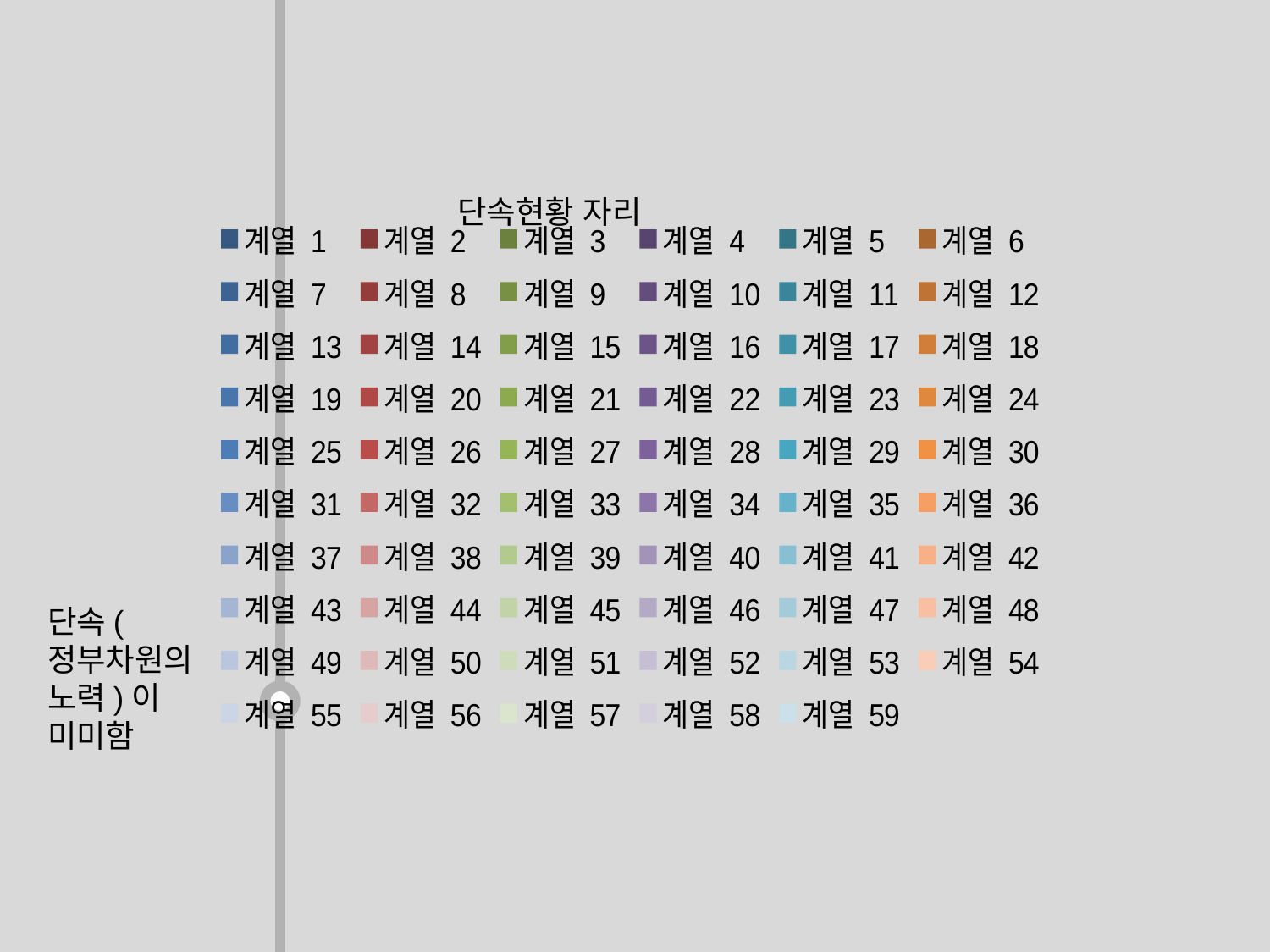

단속현황 자리

### Chart

| Category | 계열 1 | 계열 2 | 계열 3 | 계열 4 | 계열 5 | 계열 6 | 계열 7 | 계열 8 | 계열 9 | 계열 10 | 계열 11 | 계열 12 | 계열 13 | 계열 14 | 계열 15 | 계열 16 | 계열 17 | 계열 18 | 계열 19 | 계열 20 | 계열 21 | 계열 22 | 계열 23 | 계열 24 | 계열 25 | 계열 26 | 계열 27 | 계열 28 | 계열 29 | 계열 30 | 계열 31 | 계열 32 | 계열 33 | 계열 34 | 계열 35 | 계열 36 | 계열 37 | 계열 38 | 계열 39 | 계열 40 | 계열 41 | 계열 42 | 계열 43 | 계열 44 | 계열 45 | 계열 46 | 계열 47 | 계열 48 | 계열 49 | 계열 50 | 계열 51 | 계열 52 | 계열 53 | 계열 54 | 계열 55 | 계열 56 | 계열 57 | 계열 58 | 계열 59 |
|---|---|---|---|---|---|---|---|---|---|---|---|---|---|---|---|---|---|---|---|---|---|---|---|---|---|---|---|---|---|---|---|---|---|---|---|---|---|---|---|---|---|---|---|---|---|---|---|---|---|---|---|---|---|---|---|---|---|---|---|
| 구분별(1) | 0.0 | 0.0 | 2015.0 | 2015.0 | 2015.0 | 2015.0 | 2015.0 | 2015.0 | 2015.0 | 2015.0 | 2015.0 | 2015.0 | 2015.0 | 2015.0 | 2015.0 | 2015.0 | 2015.0 | 2015.0 | 2015.0 | 2015.0 | 2015.0 | 2016.0 | 2016.0 | 2016.0 | 2016.0 | 2016.0 | 2016.0 | 2016.0 | 2016.0 | 2016.0 | 2016.0 | 2016.0 | 2016.0 | 2016.0 | 2016.0 | 2016.0 | 2016.0 | 2016.0 | 2016.0 | 2016.0 | 2017.0 | 2017.0 | 2017.0 | 2017.0 | 2017.0 | 2017.0 | 2017.0 | 2017.0 | 2017.0 | 2017.0 | 2017.0 | 2017.0 | 2017.0 | 2017.0 | 2017.0 | 2017.0 | 2017.0 | 2017.0 | 2017.0 |
| 구분별(1) | 0.0 | 0.0 | 0.0 | 0.0 | 0.0 | 0.0 | 0.0 | 0.0 | 0.0 | 0.0 | 0.0 | 0.0 | 0.0 | 0.0 | 0.0 | 0.0 | 0.0 | 0.0 | 0.0 | 0.0 | 0.0 | 0.0 | 0.0 | 0.0 | 0.0 | 0.0 | 0.0 | 0.0 | 0.0 | 0.0 | 0.0 | 0.0 | 0.0 | 0.0 | 0.0 | 0.0 | 0.0 | 0.0 | 0.0 | 0.0 | 0.0 | 0.0 | 0.0 | 0.0 | 0.0 | 0.0 | 0.0 | 0.0 | 0.0 | 0.0 | 0.0 | 0.0 | 0.0 | 0.0 | 0.0 | 0.0 | 0.0 | 0.0 | 0.0 |
| 구분별(1) | 0.0 | 0.0 | 0.0 | 0.0 | 0.0 | 0.0 | 0.0 | 0.0 | 0.0 | 0.0 | 0.0 | 0.0 | 0.0 | 0.0 | 0.0 | 0.0 | 0.0 | 0.0 | 0.0 | 0.0 | 0.0 | 0.0 | 0.0 | 0.0 | 0.0 | 0.0 | 0.0 | 0.0 | 0.0 | 0.0 | 0.0 | 0.0 | 0.0 | 0.0 | 0.0 | 0.0 | 0.0 | 0.0 | 0.0 | 0.0 | 0.0 | 0.0 | 0.0 | 0.0 | 0.0 | 0.0 | 0.0 | 0.0 | 0.0 | 0.0 | 0.0 | 0.0 | 0.0 | 0.0 | 0.0 | 0.0 | 0.0 | 0.0 | 0.0 |
| 계 | 0.0 | 0.0 | 123326.0 | 66426.0 | 6551.0 | 5404.0 | 5404.0 | 1353.0 | 491.0 | 1024.0 | 2536.0 | 5404.0 | 2314.0 | 1307.0 | 463.0 | 708.0 | 57.0 | 272.0 | 71.0 | 212.0 | 1159.0 | 132815.0 | 73131.0 | 7188.0 | 5887.0 | 5887.0 | 1306.0 | 489.0 | 1084.0 | 3008.0 | 5887.0 | 2776.0 | 1285.0 | 468.0 | 690.0 | 13.0 | 366.0 | 82.0 | 207.0 | 1244.0 | 131056.0 | 75235.0 | 8441.0 | 6537.0 | 6537.0 | 1195.0 | 428.0 | 1002.0 | 3912.0 | 6537.0 | 3598.0 | 1155.0 | 441.0 | 613.0 | 5.0 | 355.0 | 81.0 | 289.0 | 1323.0 |
| 계 | 0.0 | 0.0 | 59169.0 | 31165.0 | 1817.0 | 2805.0 | 2805.0 | 245.0 | 258.0 | 725.0 | 1577.0 | 2805.0 | 1467.0 | 240.0 | 255.0 | 493.0 | 24.0 | 216.0 | 18.0 | 92.0 | 807.0 | 66057.0 | 36325.0 | 1927.0 | 3204.0 | 3204.0 | 270.0 | 244.0 | 745.0 | 1945.0 | 3204.0 | 1850.0 | 265.0 | 234.0 | 432.0 | 3.0 | 299.0 | 17.0 | 104.0 | 808.0 | 64253.0 | 36923.0 | 2877.0 | 3880.0 | 3880.0 | 250.0 | 267.0 | 690.0 | 2673.0 | 3880.0 | 2555.0 | 242.0 | 229.0 | 435.0 | 4.0 | 254.0 | 18.0 | 143.0 | 869.0 |
| 계 | 0.0 | 0.0 | 3345.0 | 1611.0 | 753.0 | 245.0 | 245.0 | 67.0 | 18.0 | 15.0 | 145.0 | 245.0 | 140.0 | 64.0 | 21.0 | 14.0 | 0.0 | 1.0 | 0.0 | 5.0 | 32.0 | 3977.0 | 1948.0 | 517.0 | 334.0 | 333.0 | 94.0 | 27.0 | 13.0 | 199.0 | 333.0 | 194.0 | 94.0 | 27.0 | 8.0 | 0.0 | 0.0 | 2.0 | 8.0 | 31.0 | 4029.0 | 2010.0 | 589.0 | 348.0 | 348.0 | 75.0 | 22.0 | 25.0 | 226.0 | 348.0 | 221.0 | 73.0 | 19.0 | 26.0 | 1.0 | 2.0 | 0.0 | 6.0 | 40.0 |
| 계 | 0.0 | 0.0 | 2948.0 | 1195.0 | 152.0 | 140.0 | 140.0 | 21.0 | 23.0 | 15.0 | 81.0 | 140.0 | 74.0 | 21.0 | 22.0 | 9.0 | 0.0 | 2.0 | 2.0 | 10.0 | 29.0 | 3089.0 | 1515.0 | 202.0 | 193.0 | 193.0 | 33.0 | 15.0 | 18.0 | 127.0 | 193.0 | 122.0 | 31.0 | 14.0 | 11.0 | 0.0 | 4.0 | 2.0 | 9.0 | 28.0 | 2794.0 | 1383.0 | 181.0 | 222.0 | 222.0 | 22.0 | 22.0 | 18.0 | 160.0 | 222.0 | 156.0 | 22.0 | 16.0 | 18.0 | 0.0 | 0.0 | 1.0 | 9.0 | 34.0 |
| 계 | 0.0 | 0.0 | 3217.0 | 1610.0 | 161.0 | 182.0 | 181.0 | 33.0 | 23.0 | 31.0 | 94.0 | 181.0 | 89.0 | 31.0 | 25.0 | 25.0 | 0.0 | 6.0 | 0.0 | 5.0 | 33.0 | 3772.0 | 2010.0 | 229.0 | 201.0 | 201.0 | 32.0 | 20.0 | 21.0 | 128.0 | 201.0 | 124.0 | 29.0 | 18.0 | 20.0 | 0.0 | 1.0 | 1.0 | 8.0 | 34.0 | 3443.0 | 1730.0 | 249.0 | 316.0 | 316.0 | 39.0 | 33.0 | 19.0 | 225.0 | 316.0 | 220.0 | 40.0 | 27.0 | 19.0 | 0.0 | 2.0 | 1.0 | 7.0 | 49.0 |
| 계 | 0.0 | 0.0 | 19152.0 | 10072.0 | 419.0 | 817.0 | 818.0 | 53.0 | 93.0 | 137.0 | 535.0 | 818.0 | 497.0 | 54.0 | 91.0 | 105.0 | 8.0 | 29.0 | 10.0 | 24.0 | 184.0 | 20807.0 | 11677.0 | 511.0 | 938.0 | 938.0 | 62.0 | 96.0 | 120.0 | 660.0 | 938.0 | 629.0 | 61.0 | 89.0 | 102.0 | 1.0 | 15.0 | 5.0 | 36.0 | 170.0 | 21205.0 | 12069.0 | 696.0 | 1129.0 | 1129.0 | 57.0 | 109.0 | 88.0 | 875.0 | 1130.0 | 855.0 | 53.0 | 94.0 | 83.0 | 0.0 | 7.0 | 2.0 | 36.0 | 171.0 |
| 계 | 0.0 | 0.0 | 30507.0 | 16677.0 | 332.0 | 1421.0 | 1421.0 | 71.0 | 101.0 | 527.0 | 722.0 | 1421.0 | 667.0 | 70.0 | 96.0 | 340.0 | 16.0 | 178.0 | 6.0 | 48.0 | 529.0 | 34412.0 | 19175.0 | 468.0 | 1538.0 | 1539.0 | 49.0 | 86.0 | 573.0 | 831.0 | 1539.0 | 781.0 | 50.0 | 86.0 | 291.0 | 2.0 | 279.0 | 7.0 | 43.0 | 545.0 | 32782.0 | 19731.0 | 1162.0 | 1865.0 | 1865.0 | 57.0 | 81.0 | 540.0 | 1187.0 | 1864.0 | 1103.0 | 54.0 | 73.0 | 289.0 | 3.0 | 243.0 | 14.0 | 85.0 | 575.0 |
| 대구 | 0.0 | 0.0 | 6158.0 | 3175.0 | 402.0 | 176.0 | 176.0 | 49.0 | 25.0 | 34.0 | 68.0 | 176.0 | 67.0 | 50.0 | 17.0 | 31.0 | 0.0 | 3.0 | 0.0 | 8.0 | 31.0 | 6903.0 | 3623.0 | 367.0 | 190.0 | 190.0 | 55.0 | 20.0 | 16.0 | 99.0 | 190.0 | 94.0 | 54.0 | 14.0 | 15.0 | 0.0 | 0.0 | 1.0 | 12.0 | 13.0 | 8368.0 | 4208.0 | 659.0 | 383.0 | 383.0 | 88.0 | 34.0 | 37.0 | 224.0 | 383.0 | 224.0 | 84.0 | 30.0 | 26.0 | 0.0 | 10.0 | 3.0 | 6.0 | 48.0 |
| 대구 | 0.0 | 0.0 | 2933.0 | 1472.0 | 101.0 | 68.0 | 68.0 | 3.0 | 10.0 | 10.0 | 45.0 | 68.0 | 42.0 | 4.0 | 8.0 | 7.0 | 0.0 | 3.0 | 0.0 | 4.0 | 12.0 | 3186.0 | 1596.0 | 86.0 | 93.0 | 93.0 | 11.0 | 13.0 | 13.0 | 56.0 | 93.0 | 50.0 | 11.0 | 10.0 | 12.0 | 0.0 | 0.0 | 1.0 | 9.0 | 9.0 | 3719.0 | 1849.0 | 152.0 | 199.0 | 199.0 | 13.0 | 19.0 | 28.0 | 139.0 | 199.0 | 139.0 | 13.0 | 16.0 | 18.0 | 0.0 | 8.0 | 3.0 | 2.0 | 37.0 |
| 대구 | 0.0 | 0.0 | 70.0 | 35.0 | 8.0 | 3.0 | 3.0 | 1.0 | 0.0 | 0.0 | 2.0 | 3.0 | 2.0 | 1.0 | 0.0 | 0.0 | 0.0 | 0.0 | 0.0 | 0.0 | 0.0 | 91.0 | 45.0 | 15.0 | 7.0 | 7.0 | 5.0 | 0.0 | 0.0 | 2.0 | 7.0 | 2.0 | 5.0 | 0.0 | 0.0 | 0.0 | 0.0 | 0.0 | 0.0 | 0.0 | 72.0 | 36.0 | 13.0 | 14.0 | 14.0 | 7.0 | 0.0 | 1.0 | 6.0 | 14.0 | 6.0 | 7.0 | 0.0 | 1.0 | 0.0 | 0.0 | 0.0 | 0.0 | 1.0 |
| 대구 | 0.0 | 0.0 | 96.0 | 48.0 | 7.0 | 1.0 | 1.0 | 0.0 | 0.0 | 0.0 | 1.0 | 1.0 | 1.0 | 0.0 | 0.0 | 0.0 | 0.0 | 0.0 | 0.0 | 0.0 | 0.0 | 101.0 | 50.0 | 3.0 | 3.0 | 3.0 | 1.0 | 1.0 | 0.0 | 1.0 | 3.0 | 1.0 | 1.0 | 1.0 | 0.0 | 0.0 | 0.0 | 0.0 | 0.0 | 1.0 | 91.0 | 44.0 | 10.0 | 13.0 | 13.0 | 0.0 | 3.0 | 0.0 | 10.0 | 13.0 | 10.0 | 0.0 | 3.0 | 0.0 | 0.0 | 0.0 | 0.0 | 0.0 | 3.0 |
| 대구 | 0.0 | 0.0 | 135.0 | 73.0 | 12.0 | 2.0 | 2.0 | 0.0 | 2.0 | 0.0 | 0.0 | 2.0 | 1.0 | 0.0 | 1.0 | 0.0 | 0.0 | 0.0 | 0.0 | 0.0 | 1.0 | 173.0 | 85.0 | 9.0 | 9.0 | 9.0 | 1.0 | 2.0 | 2.0 | 4.0 | 9.0 | 4.0 | 1.0 | 1.0 | 1.0 | 0.0 | 0.0 | 1.0 | 1.0 | 1.0 | 168.0 | 85.0 | 21.0 | 22.0 | 22.0 | 3.0 | 2.0 | 1.0 | 16.0 | 22.0 | 16.0 | 3.0 | 2.0 | 1.0 | 0.0 | 0.0 | 0.0 | 0.0 | 3.0 |
| 대구 | 0.0 | 0.0 | 1179.0 | 588.0 | 48.0 | 24.0 | 24.0 | 0.0 | 1.0 | 5.0 | 18.0 | 24.0 | 16.0 | 1.0 | 2.0 | 2.0 | 0.0 | 3.0 | 0.0 | 0.0 | 4.0 | 1383.0 | 683.0 | 42.0 | 42.0 | 42.0 | 3.0 | 5.0 | 9.0 | 25.0 | 42.0 | 23.0 | 3.0 | 4.0 | 9.0 | 0.0 | 0.0 | 0.0 | 3.0 | 2.0 | 1500.0 | 733.0 | 79.0 | 66.0 | 66.0 | 2.0 | 9.0 | 5.0 | 50.0 | 66.0 | 49.0 | 2.0 | 7.0 | 5.0 | 0.0 | 1.0 | 0.0 | 2.0 | 12.0 |
| 대구 | 0.0 | 0.0 | 1453.0 | 728.0 | 26.0 | 38.0 | 38.0 | 2.0 | 7.0 | 5.0 | 24.0 | 38.0 | 22.0 | 2.0 | 5.0 | 5.0 | 0.0 | 0.0 | 0.0 | 4.0 | 7.0 | 1438.0 | 733.0 | 17.0 | 32.0 | 32.0 | 1.0 | 5.0 | 2.0 | 24.0 | 32.0 | 20.0 | 1.0 | 4.0 | 2.0 | 0.0 | 0.0 | 0.0 | 5.0 | 5.0 | 1888.0 | 951.0 | 29.0 | 84.0 | 84.0 | 1.0 | 5.0 | 21.0 | 57.0 | 84.0 | 58.0 | 1.0 | 4.0 | 11.0 | 0.0 | 7.0 | 3.0 | 0.0 | 18.0 |
단속(정부차원의 노력)이 미미함